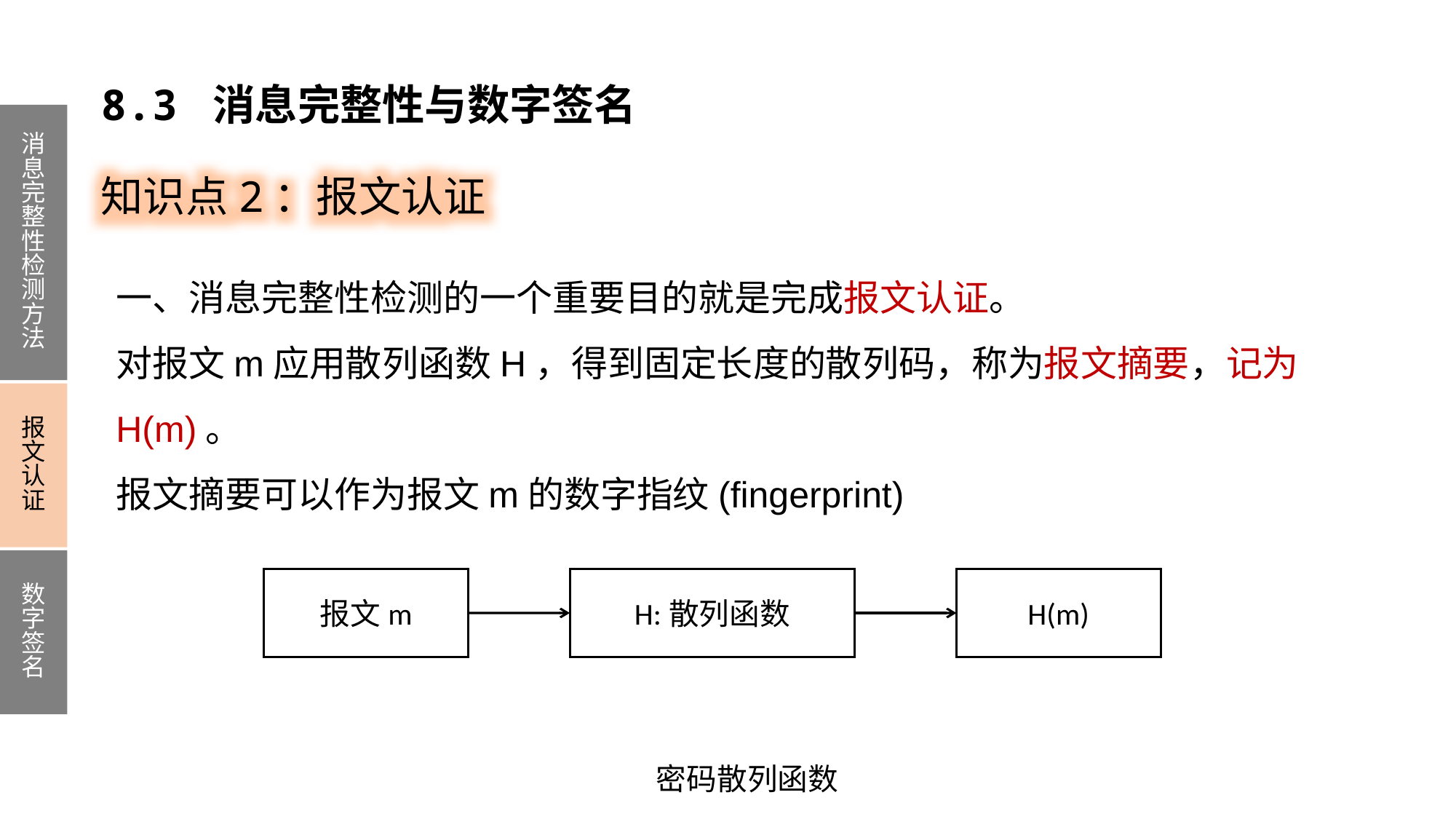

8.3 消息完整性与数字签名
消息完整性检测方法
报文认证
数字签名
知识点2：报文认证
一、消息完整性检测的一个重要目的就是完成报文认证。
对报文m应用散列函数H，得到固定长度的散列码，称为报文摘要，记为H(m)。
报文摘要可以作为报文m的数字指纹(fingerprint)
H:散列函数
H(m)
报文m
密码散列函数